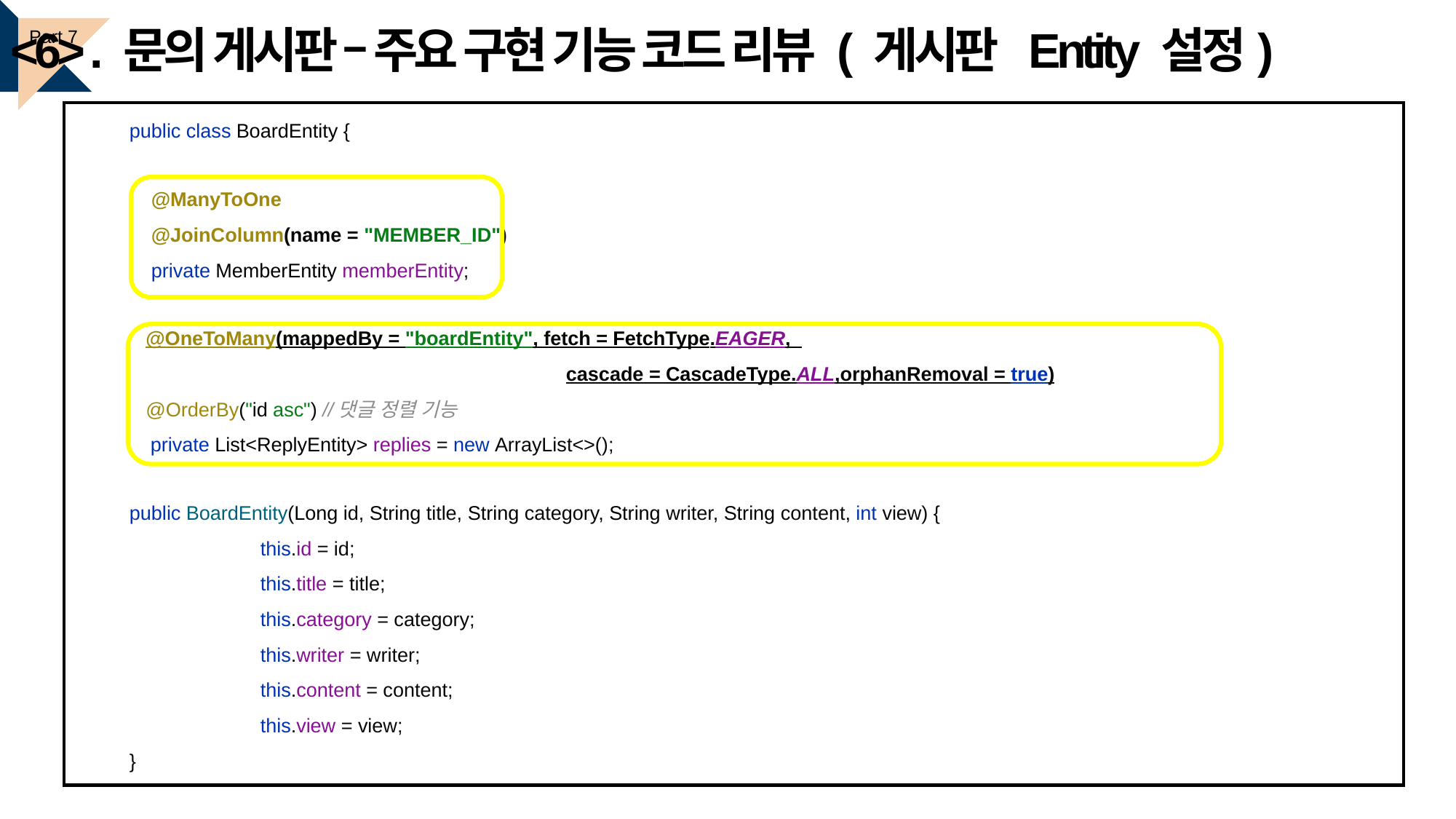

<6> . 문의 게시판 – 주요 구현 기능 코드 리뷰 ( 게시판  Entity 설정)

Part 7

public class BoardEntity {
    @ManyToOne
    @JoinColumn(name = "MEMBER_ID")
    private MemberEntity memberEntity;
   @OneToMany(mappedBy = "boardEntity", fetch = FetchType.EAGER,
				cascade = CascadeType.ALL,orphanRemoval = true)
   @OrderBy("id asc") //댓글 정렬 기능
   private List<ReplyEntity> replies = new ArrayList<>();

public BoardEntity(Long id, String title, String category, String writer, String content, int view) {
	    this.id = id;
   	    this.title = title;
     	    this.category = category;
	    this.writer = writer;
	    this.content = content;
	    this.view = view;
}